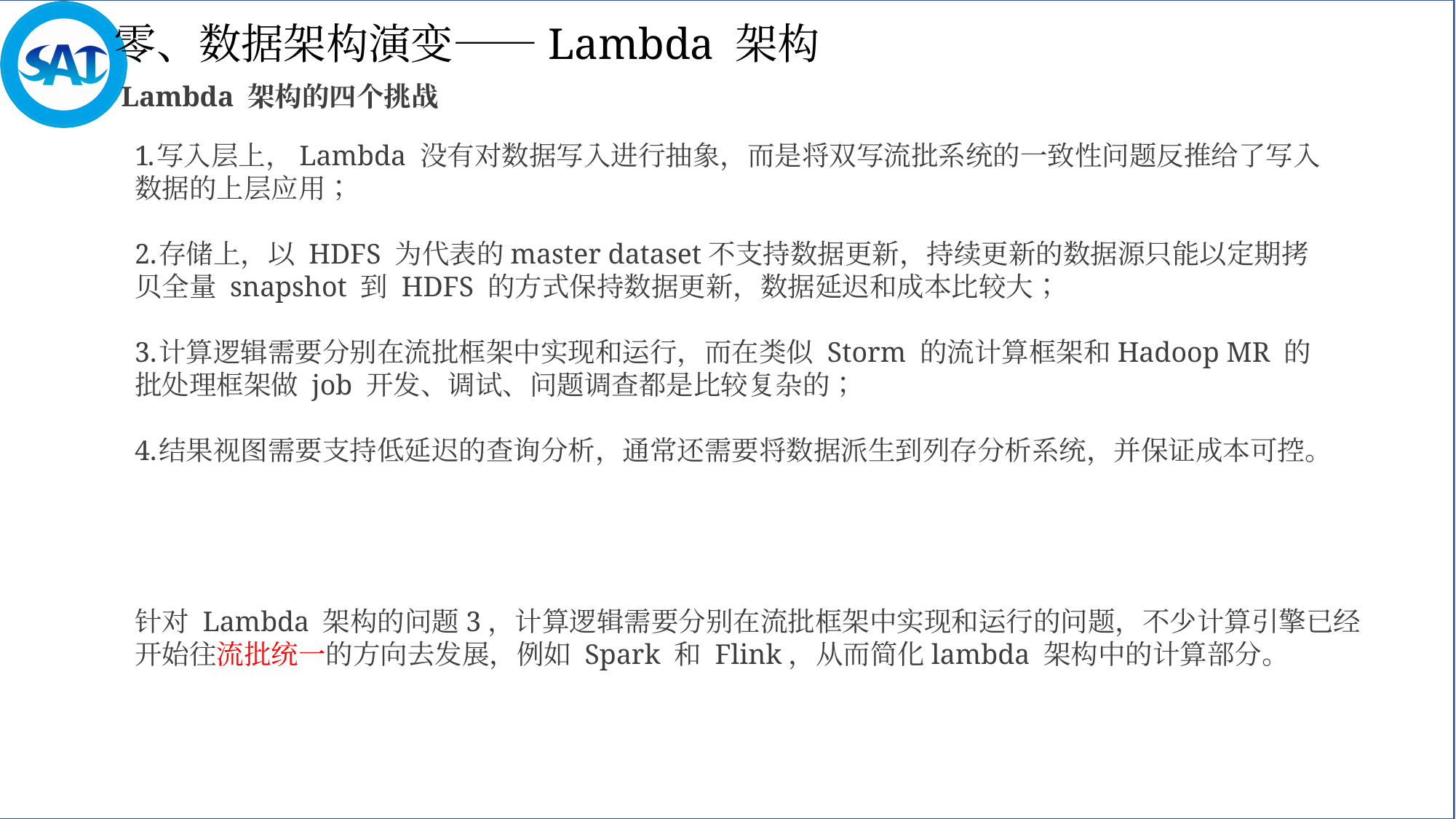

零、数据架构演变——Lambda 架构
Lambda 架构的四个挑战
写入层上，Lambda 没有对数据写入进行抽象，而是将双写流批系统的一致性问题反推给了写入数据的上层应用；

存储上，以 HDFS 为代表的master dataset不支持数据更新，持续更新的数据源只能以定期拷贝全量 snapshot 到 HDFS 的方式保持数据更新，数据延迟和成本比较大；

计算逻辑需要分别在流批框架中实现和运行，而在类似 Storm 的流计算框架和Hadoop MR 的批处理框架做 job 开发、调试、问题调查都是比较复杂的；

结果视图需要支持低延迟的查询分析，通常还需要将数据派生到列存分析系统，并保证成本可控。
针对 Lambda 架构的问题3，计算逻辑需要分别在流批框架中实现和运行的问题，不少计算引擎已经开始往流批统一的方向去发展，例如 Spark 和 Flink，从而简化lambda 架构中的计算部分。